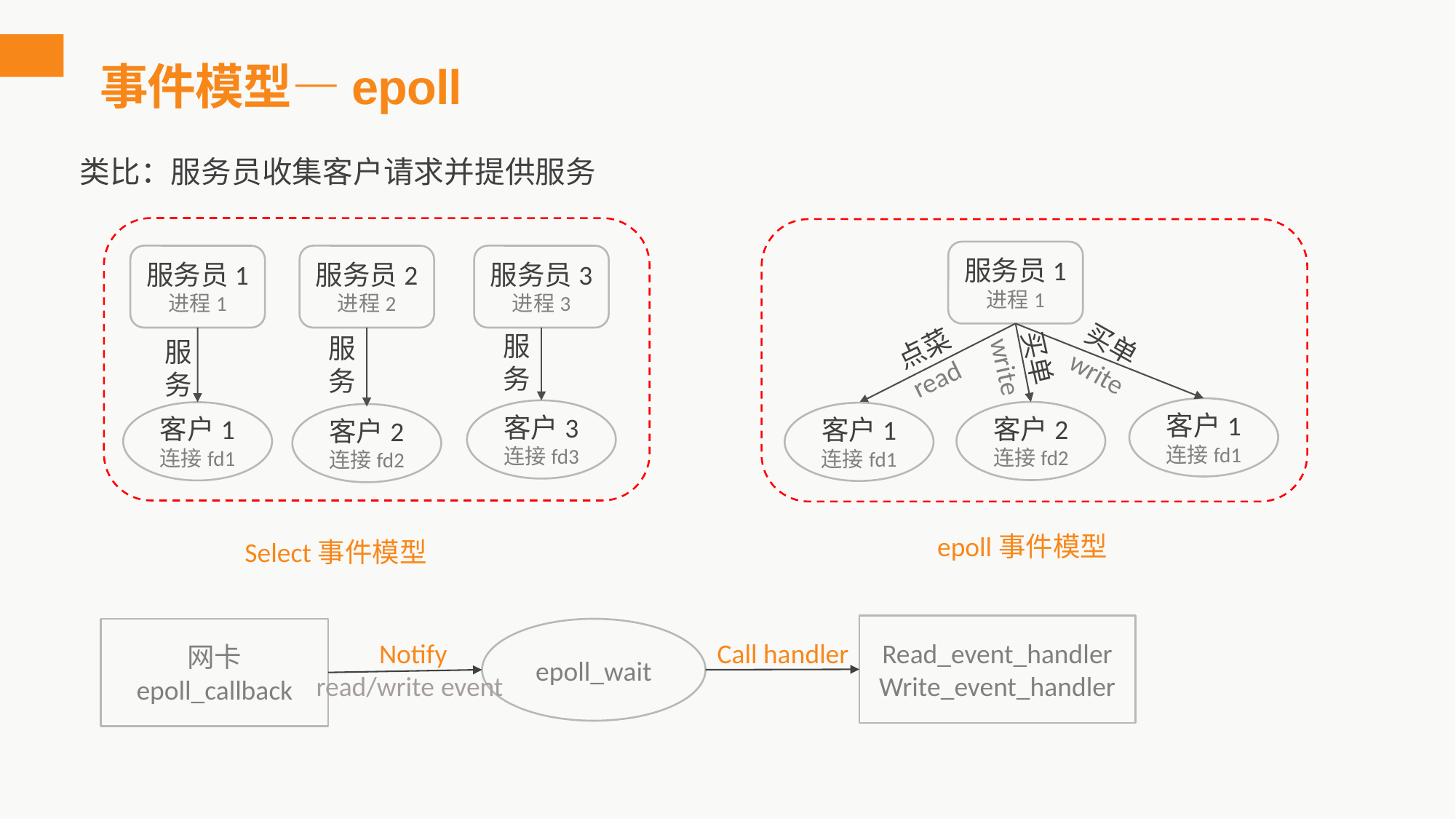

# 事件模型—epoll
类比：服务员收集客户请求并提供服务

服务员1
进程1
服务员1
进程1
服务员2
进程2
服务员3
进程3
点菜
read
买单
write
服务
服务
服务
买单
write
客户1
连接fd1
客户3
连接fd3
客户2
连接fd2
客户1
连接fd1
客户1
连接fd1
客户2
连接fd2
epoll事件模型
Select事件模型
Read_event_handler
Write_event_handler
网卡
epoll_callback
epoll_wait
Call handler
Notify
read/write event